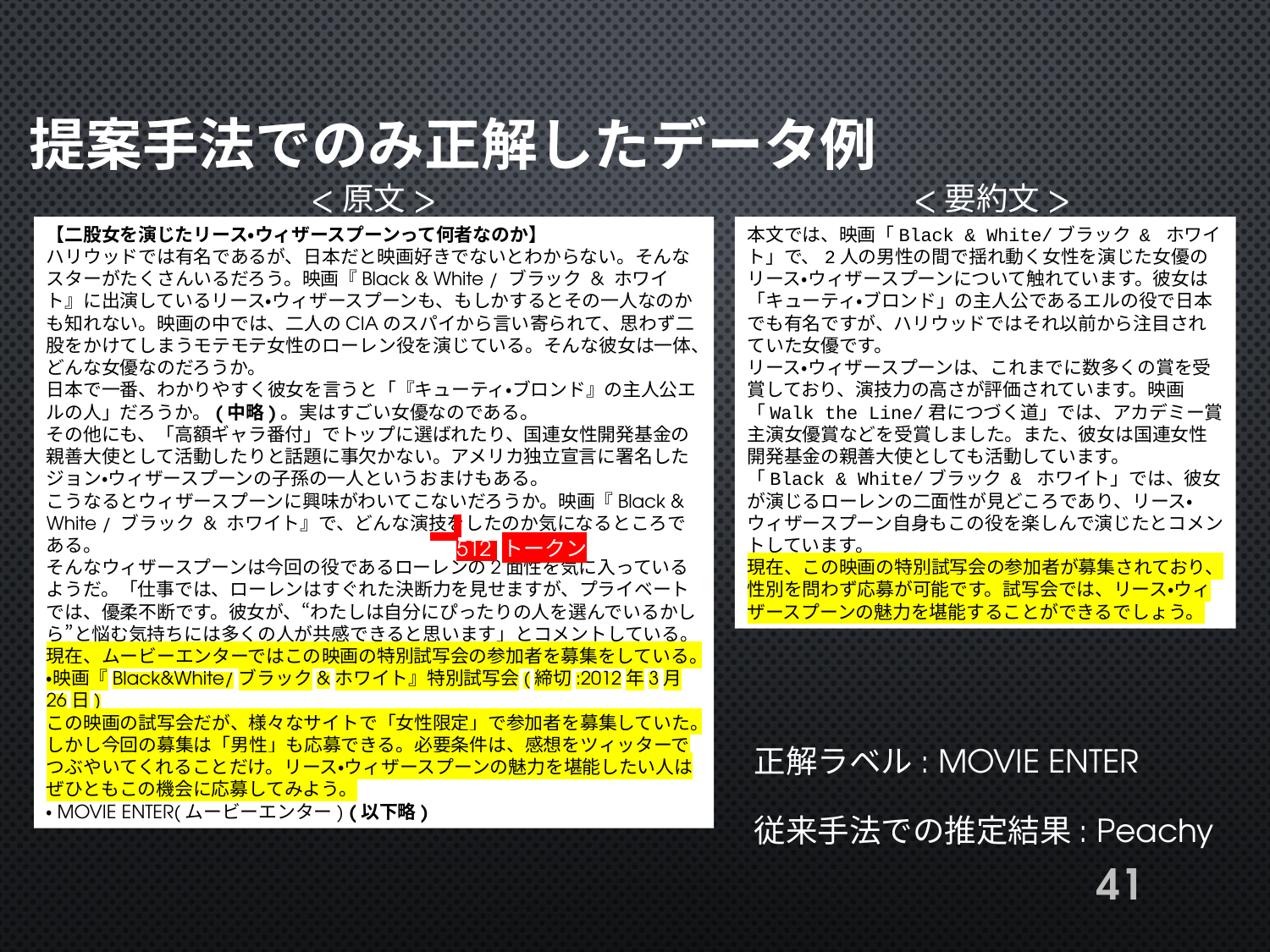

提案手法でのみ正解したデータ例

<要約文>
<原文>
本文では、映画「Black & White/ブラック & ホワイト」で、2人の男性の間で揺れ動く女性を演じた女優のリース・ウィザースプーンについて触れています。彼女は「キューティ・ブロンド」の主人公であるエルの役で日本でも有名ですが、ハリウッドではそれ以前から注目されていた女優です。
リース・ウィザースプーンは、これまでに数多くの賞を受賞しており、演技力の高さが評価されています。映画「Walk the Line/君につづく道」では、アカデミー賞主演女優賞などを受賞しました。また、彼女は国連女性開発基金の親善大使としても活動しています。
「Black & White/ブラック & ホワイト」では、彼女が演じるローレンの二面性が見どころであり、リース・ウィザースプーン自身もこの役を楽しんで演じたとコメントしています。
現在、この映画の特別試写会の参加者が募集されており、性別を問わず応募が可能です。試写会では、リース・ウィザースプーンの魅力を堪能することができるでしょう。
【二股女を演じたリース・ウィザースプーンって何者なのか】
ハリウッドでは有名であるが、日本だと映画好きでないとわからない。そんなスターがたくさんいるだろう。映画『Black & White / ブラック & ホワイト』に出演しているリース・ウィザースプーンも、もしかするとその一人なのかも知れない。映画の中では、二人のCIAのスパイから言い寄られて、思わず二股をかけてしまうモテモテ女性のローレン役を演じている。そんな彼女は一体、どんな女優なのだろうか。
日本で一番、わかりやすく彼女を言うと「『キューティ・ブロンド』の主人公エルの人」だろうか。(中略)。実はすごい女優なのである。
その他にも、「高額ギャラ番付」でトップに選ばれたり、国連女性開発基金の親善大使として活動したりと話題に事欠かない。アメリカ独立宣言に署名したジョン・ウィザースプーンの子孫の一人というおまけもある。
こうなるとウィザースプーンに興味がわいてこないだろうか。映画『Black & White / ブラック & ホワイト』で、どんな演技をしたのか気になるところである。
そんなウィザースプーンは今回の役であるローレンの2面性を気に入っているようだ。「仕事では、ローレンはすぐれた決断力を見せますが、プライベートでは、優柔不断です。彼女が、“わたしは自分にぴったりの人を選んでいるかしら”と悩む気持ちには多くの人が共感できると思います」とコメントしている。
現在、ムービーエンターではこの映画の特別試写会の参加者を募集をしている。
・映画『Black&White/ブラック&ホワイト』特別試写会(締切:2012年3月26日)
この映画の試写会だが、様々なサイトで「女性限定」で参加者を募集していた。しかし今回の募集は「男性」も応募できる。必要条件は、感想をツィッターでつぶやいてくれることだけ。リース・ウィザースプーンの魅力を堪能したい人はぜひともこの機会に応募してみよう。
・MOVIE ENTER(ムービーエンター) (以下略)
512 トークン
正解ラベル: MOVIE ENTER
従来手法での推定結果: Peachy
41